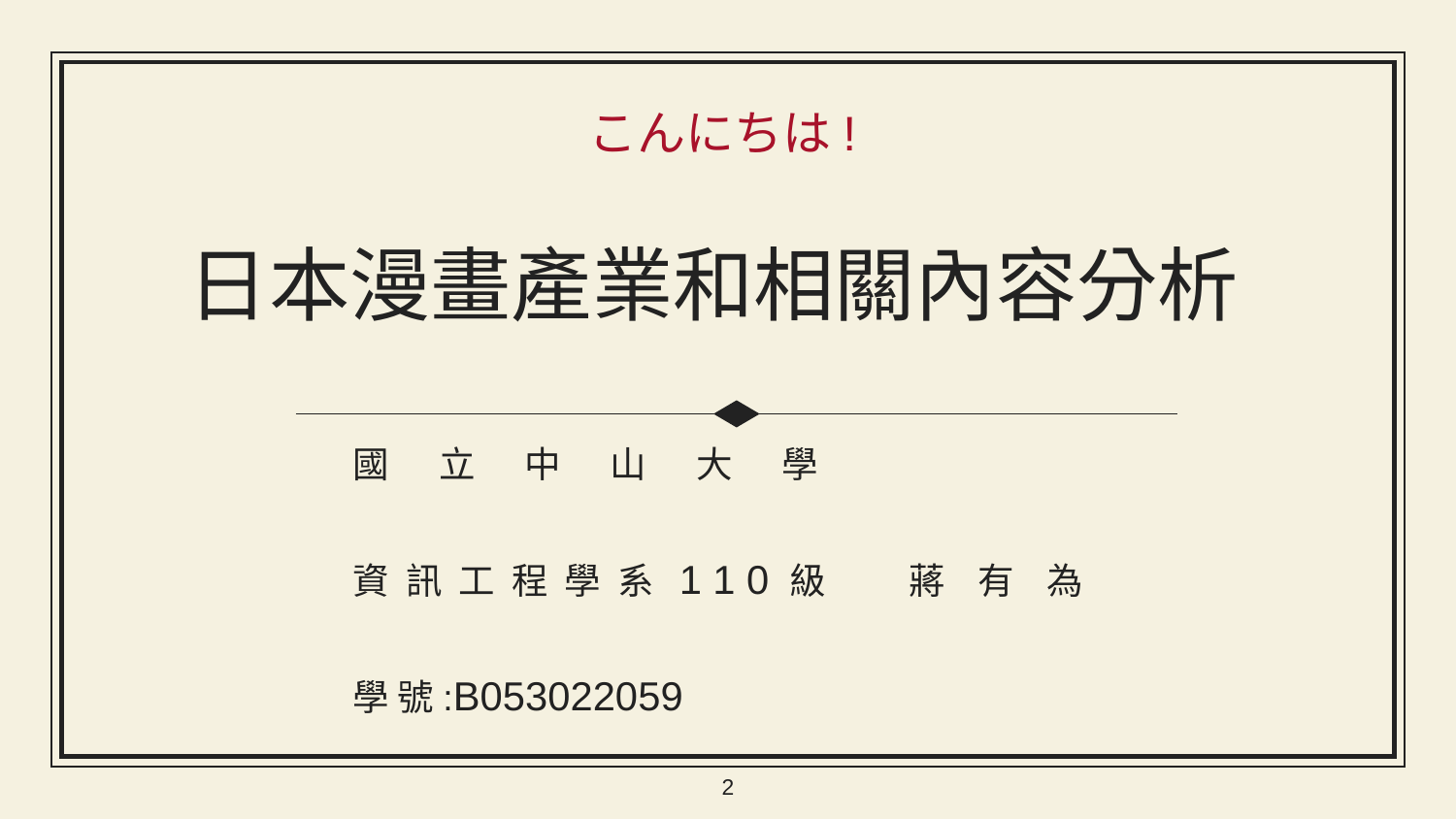

こんにちは!
日本漫畫產業和相關內容分析

國      立      中      山      大      學

資  訊  工  程  學  系  1 1 0 級          蔣    有    為

學 號:B053022059
2